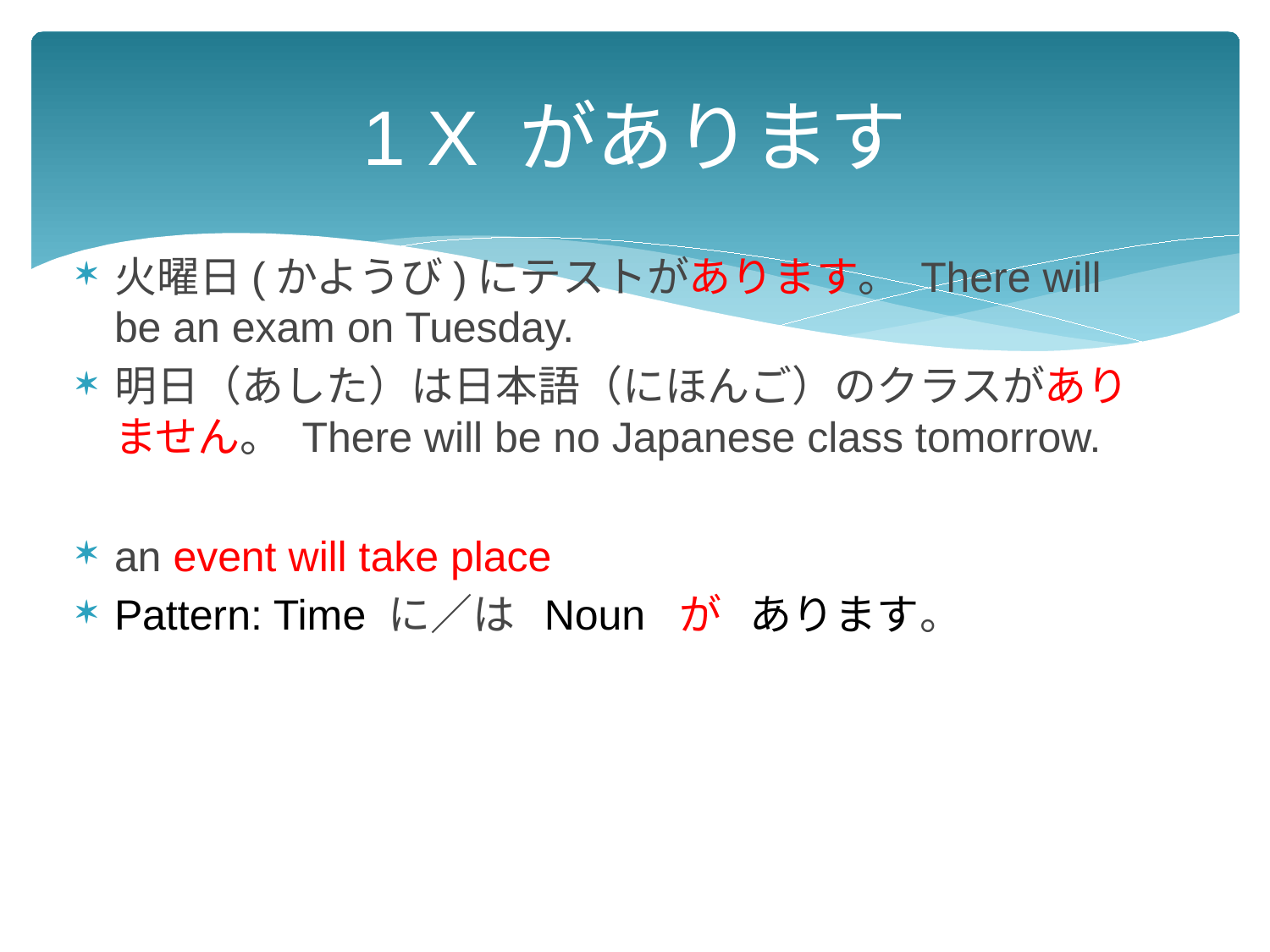

# 1 X があります
火曜日(かようび)にテストがあります。 There will be an exam on Tuesday.
明日（あした）は日本語（にほんご）のクラスがありません。 There will be no Japanese class tomorrow.

an event will take place
Pattern: Time に／は  Noun  が   あります。